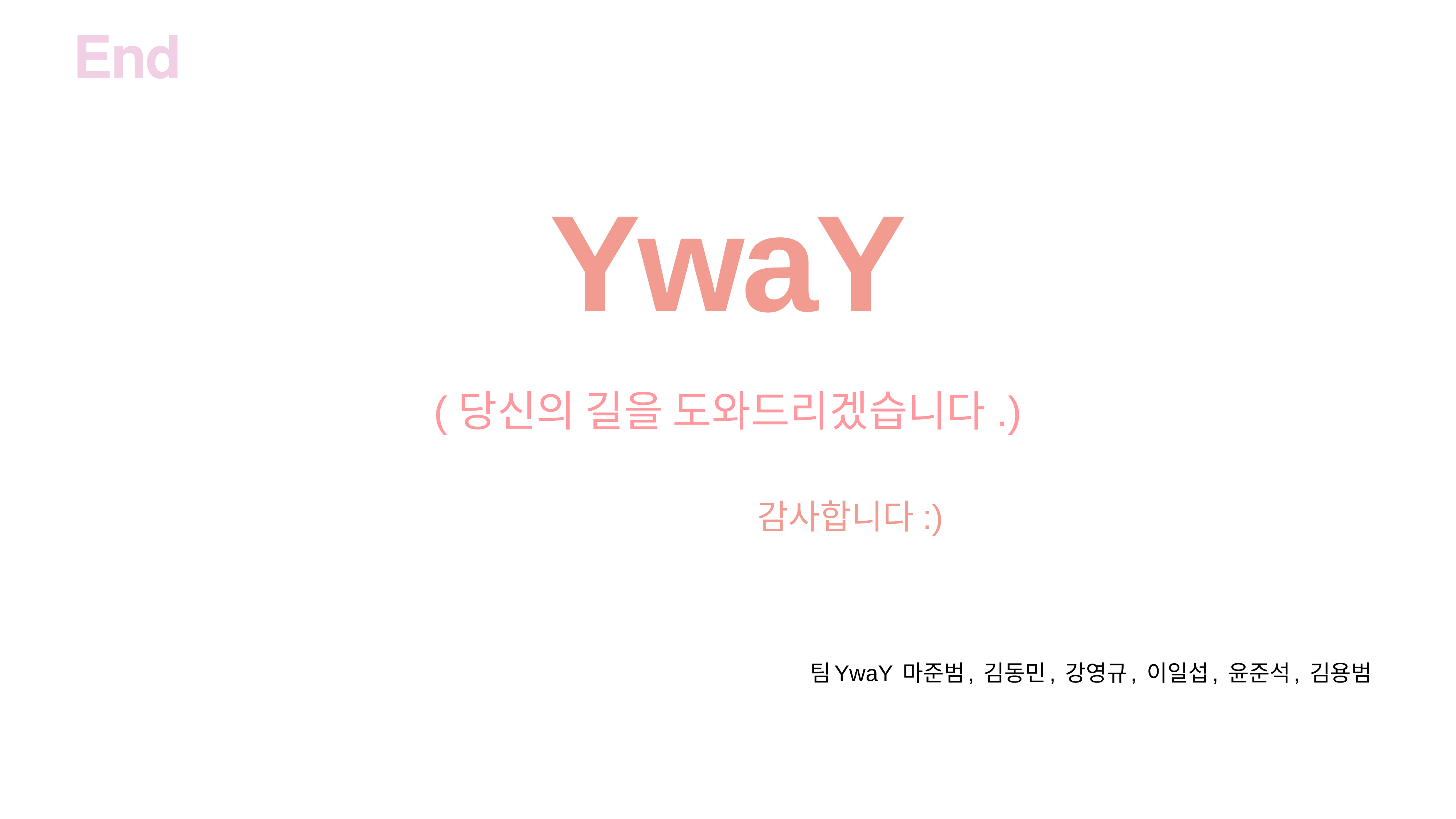

End
YwaY
(당신의 길을 도와드리겠습니다.)
감사합니다:)
팀YwaY 마준범, 김동민, 강영규, 이일섭, 윤준석, 김용범